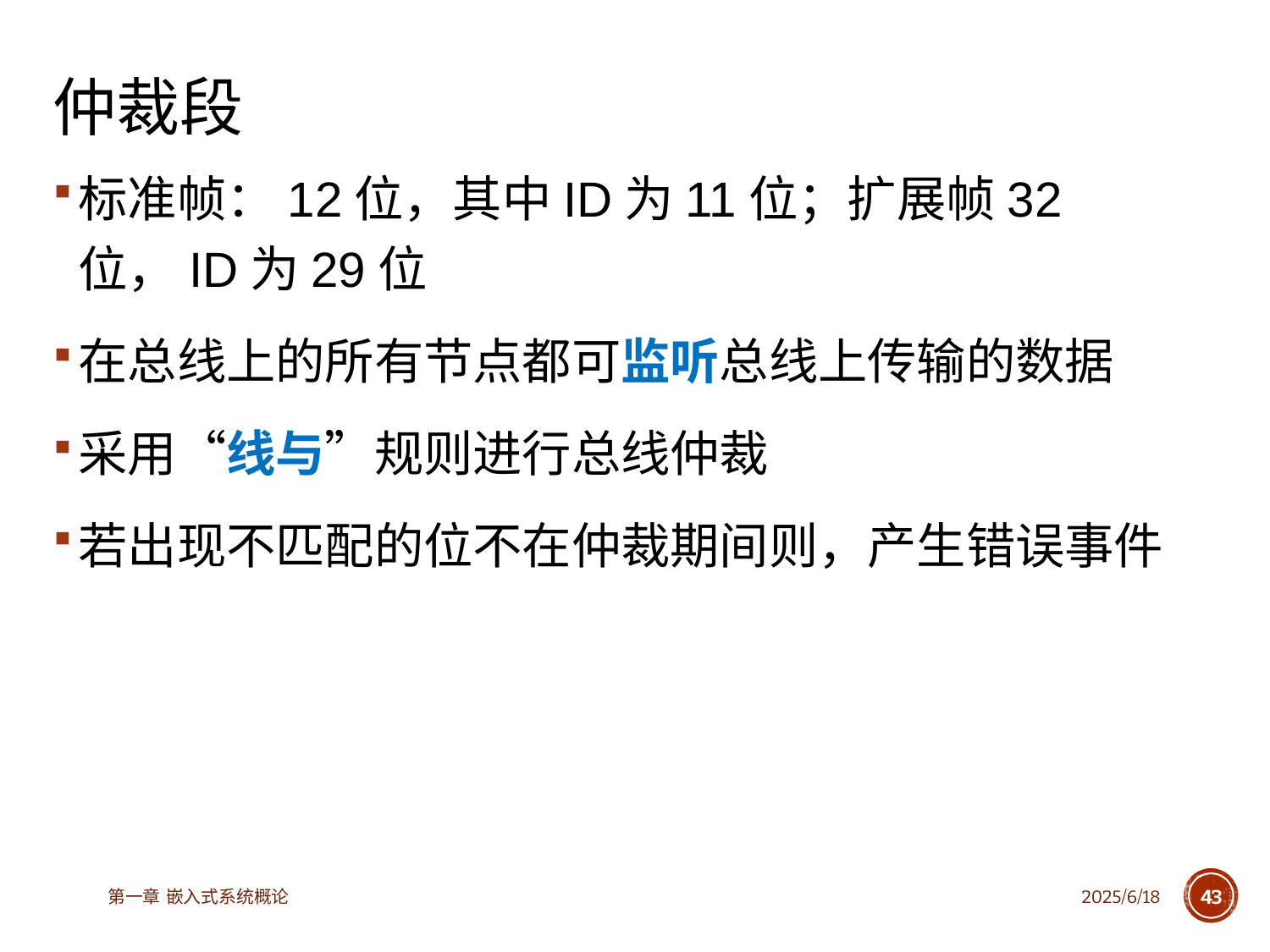

# 仲裁段
标准帧：12位，其中ID为11位；扩展帧32位，ID为29位
在总线上的所有节点都可监听总线上传输的数据
采用“线与”规则进行总线仲裁
若出现不匹配的位不在仲裁期间则，产生错误事件
第一章 嵌入式系统概论
2025/6/18
43